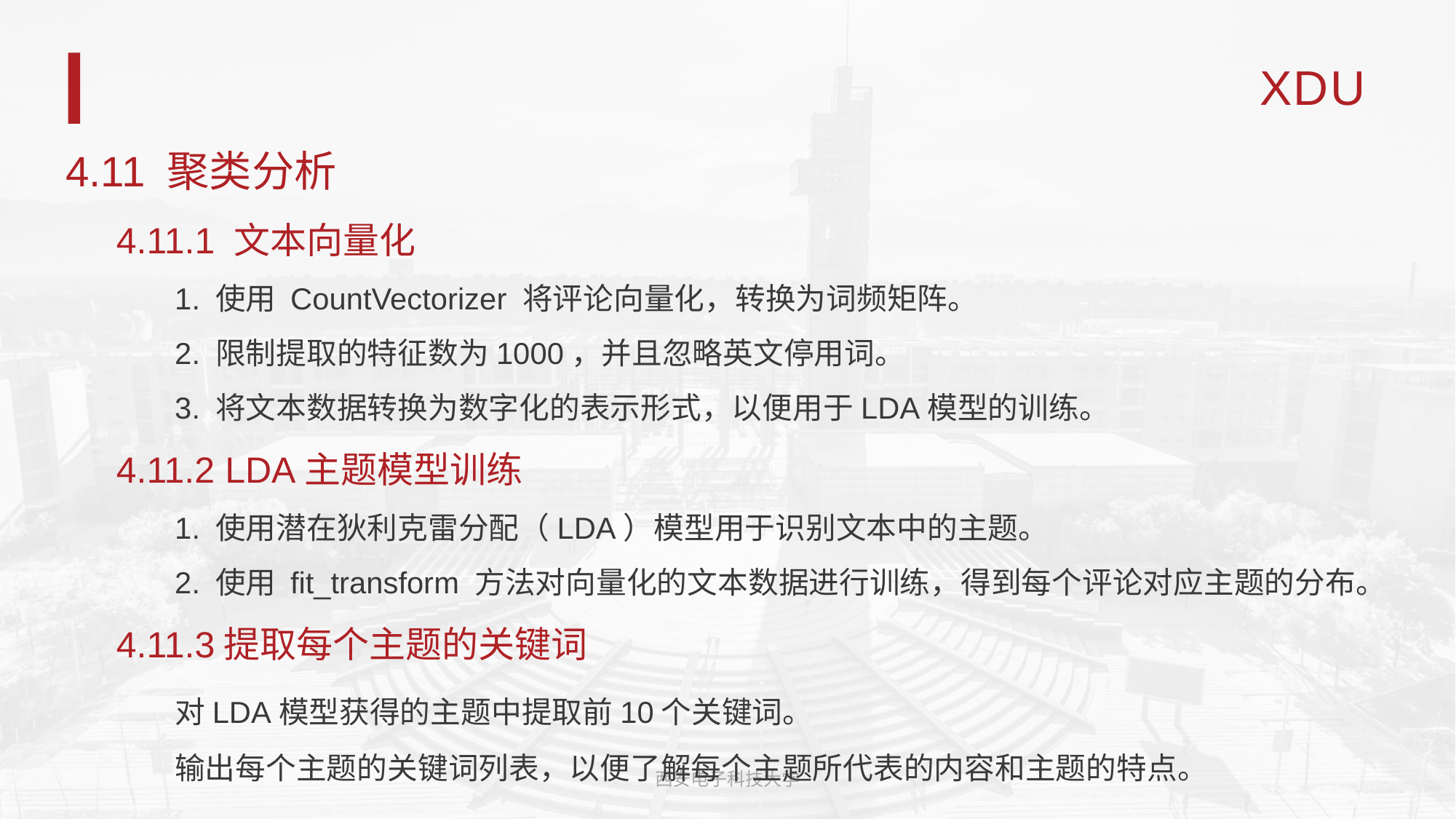

#

4.11 聚类分析
     4.11.1 文本向量化
	1. 使用 CountVectorizer 将评论向量化，转换为词频矩阵。
	2. 限制提取的特征数为1000，并且忽略英文停用词。
	3. 将文本数据转换为数字化的表示形式，以便用于LDA模型的训练。
     4.11.2 LDA主题模型训练
	1. 使用潜在狄利克雷分配（LDA）模型用于识别文本中的主题。
	2. 使用 fit_transform 方法对向量化的文本数据进行训练，得到每个评论对应主题的分布。
     4.11.3提取每个主题的关键词
	对LDA模型获得的主题中提取前10个关键词。
	输出每个主题的关键词列表，以便了解每个主题所代表的内容和主题的特点。

西安电子科技大学
32